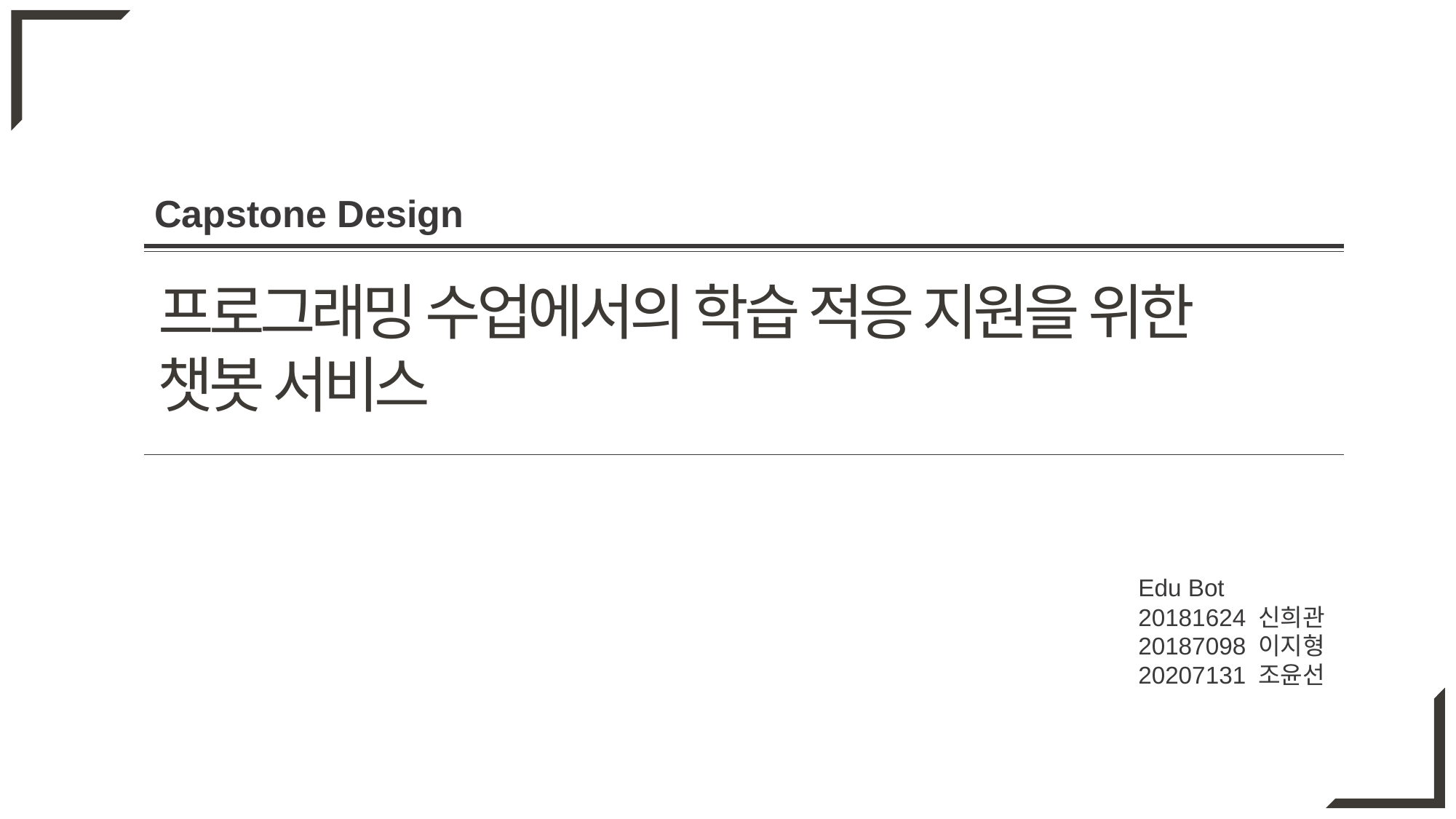

Capstone Design
프로그래밍 수업에서의 학습 적응 지원을 위한
챗봇 서비스
Edu Bot
20181624 신희관
20187098 이지형
20207131 조윤선